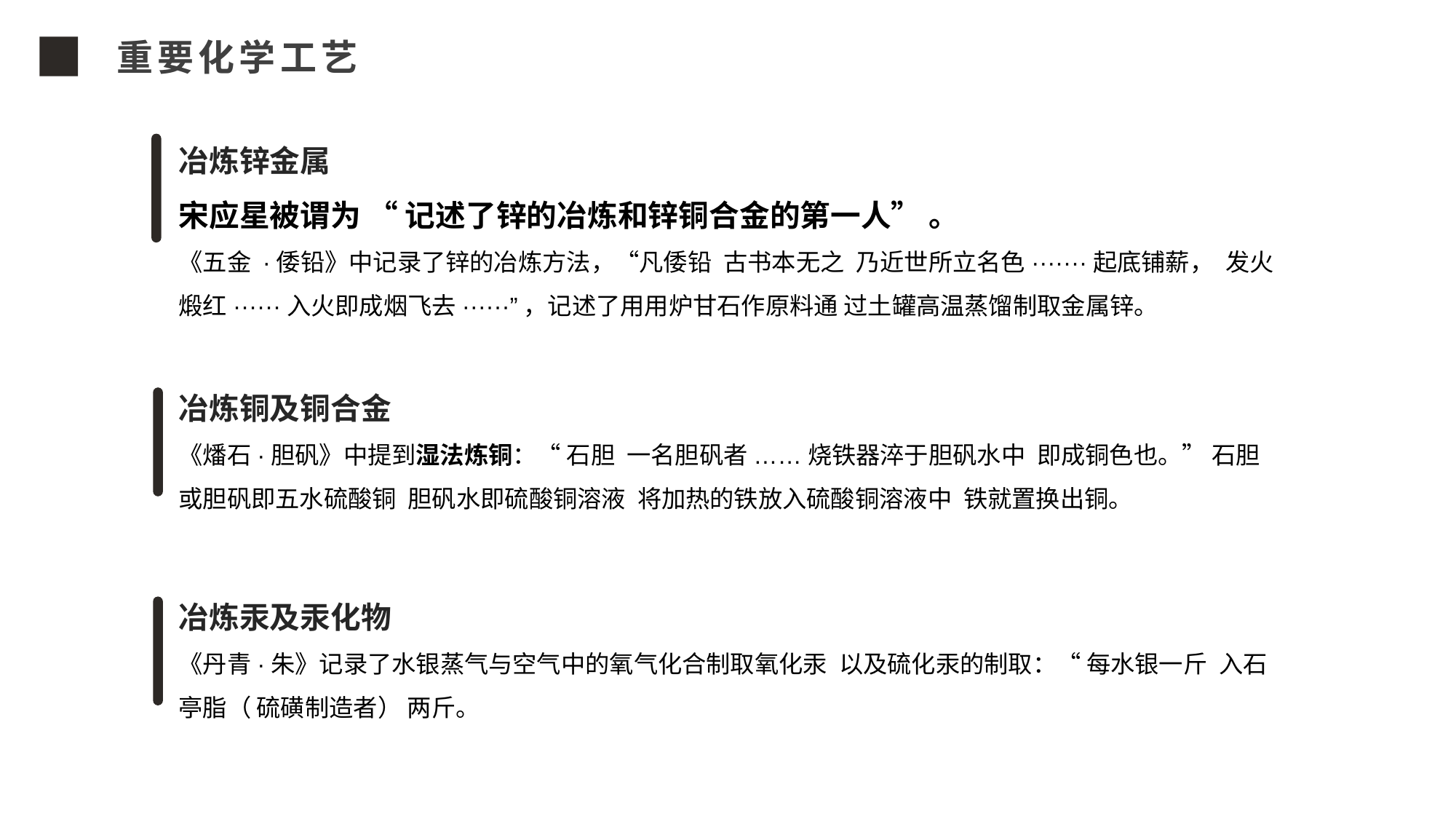

重要化学工艺

冶炼锌金属
宋应星被谓为 “ 记述了锌的冶炼和锌铜合金的第一人” 。
《五金 ·倭铅》中记录了锌的冶炼方法，“凡倭铅古书本无之乃近世所立名色·······起底铺薪，发火煅红······入火即成烟飞去······”，记述了用用炉甘石作原料通 过土罐高温蒸馏制取金属锌。

冶炼铜及铜合金
《燔石·胆矾》中提到湿法炼铜：“ 石胆一名胆矾者……烧铁器淬于胆矾水中即成铜色也。” 石胆或胆矾即五水硫酸铜胆矾水即硫酸铜溶液将加热的铁放入硫酸铜溶液中铁就置换出铜。

冶炼汞及汞化物
《丹青·朱》记录了水银蒸气与空气中的氧气化合制取氧化汞以及硫化汞的制取：“ 每水银一斤入石亭脂（ 硫磺制造者） 两斤。